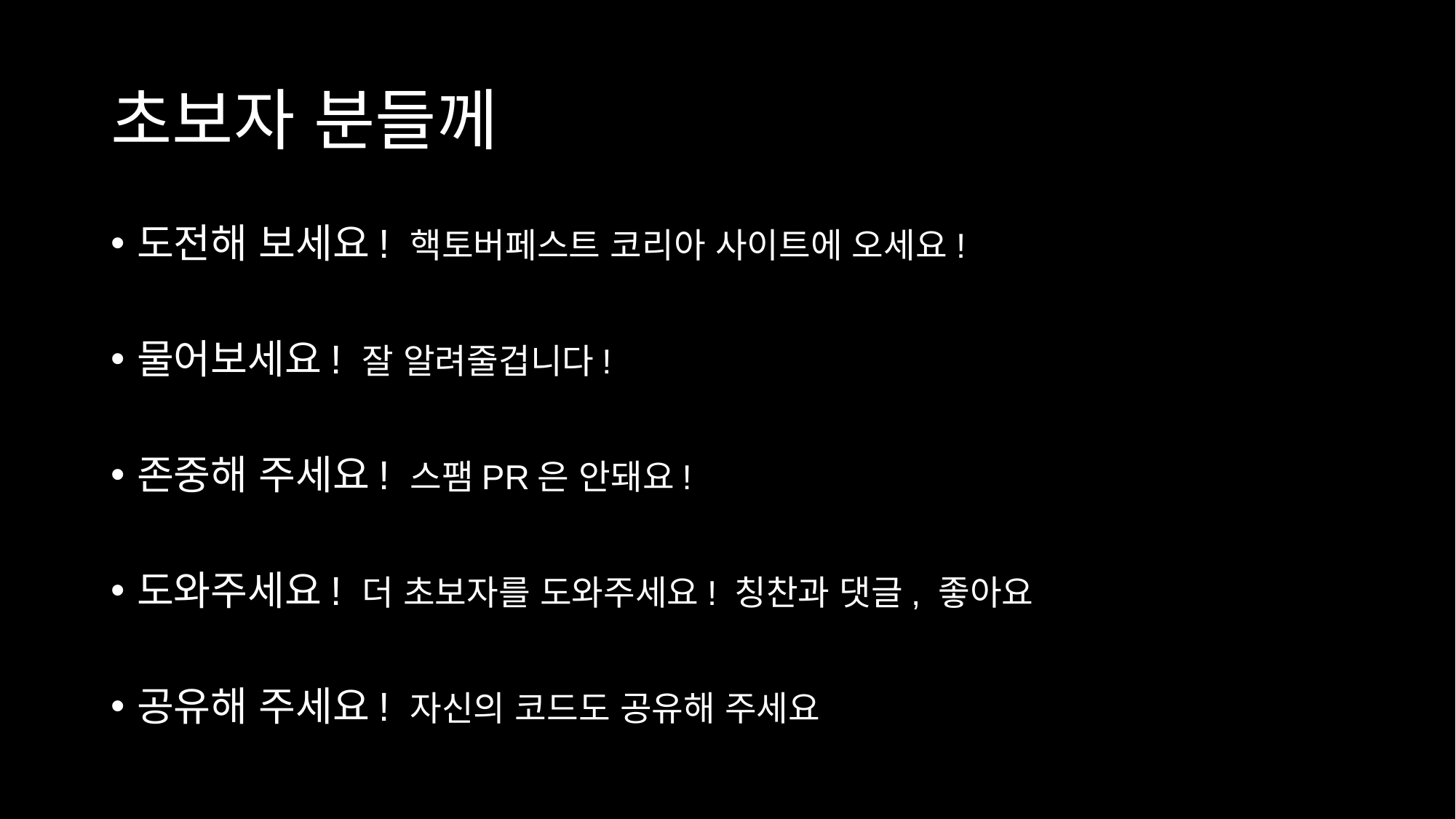

# 초보자 분들께
도전해 보세요! 핵토버페스트 코리아 사이트에 오세요!

물어보세요! 잘 알려줄겁니다!

존중해 주세요! 스팸PR은 안돼요!

도와주세요! 더 초보자를 도와주세요! 칭찬과 댓글, 좋아요

공유해 주세요! 자신의 코드도 공유해 주세요